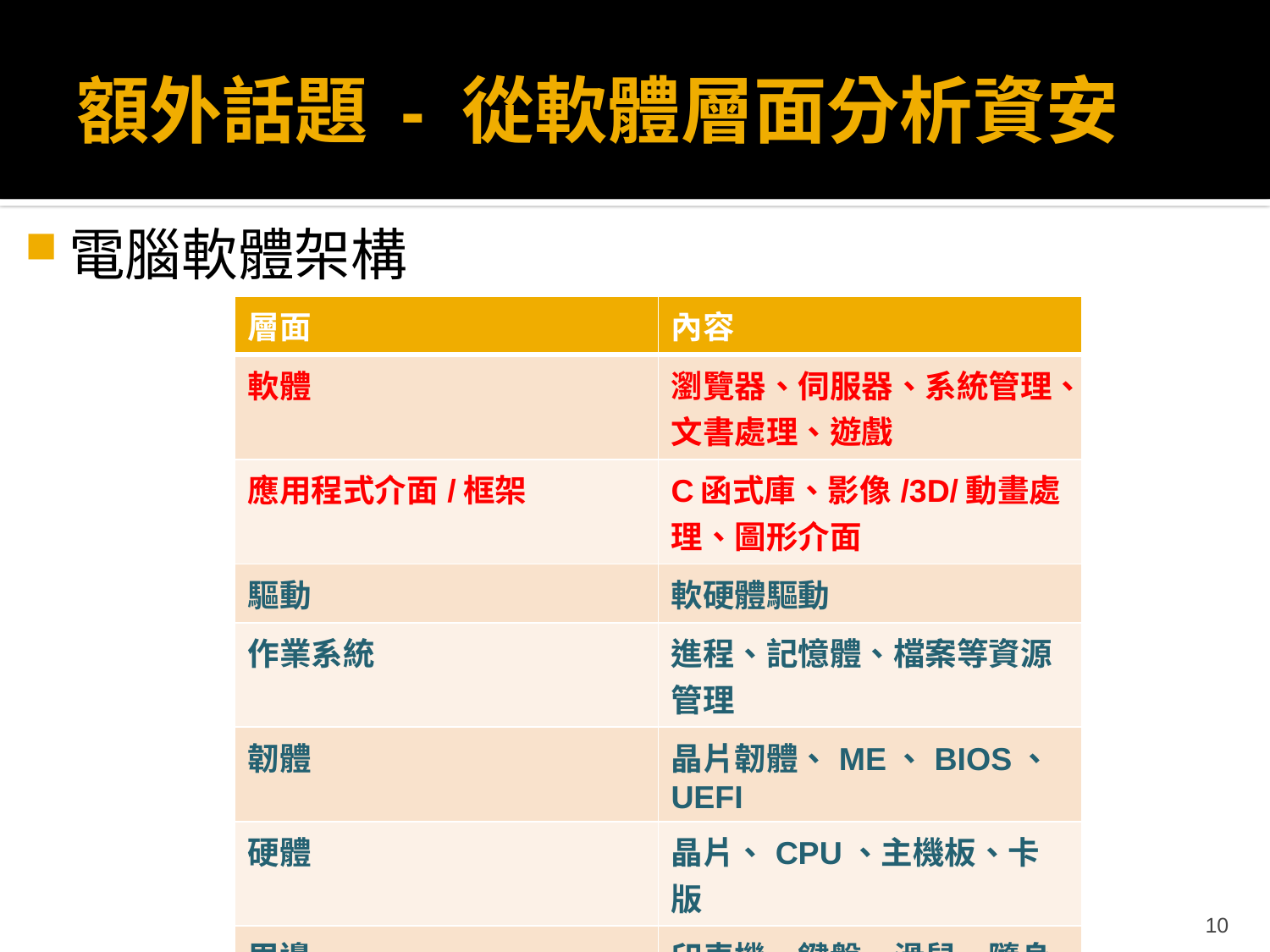

# 額外話題 - 從軟體層面分析資安
電腦軟體架構
| 層面 | 內容 |
| --- | --- |
| 軟體 | 瀏覽器、伺服器、系統管理、文書處理、遊戲 |
| 應用程式介面/框架 | C函式庫、影像/3D/動畫處理、圖形介面 |
| 驅動 | 軟硬體驅動 |
| 作業系統 | 進程、記憶體、檔案等資源管理 |
| 韌體 | 晶片韌體、ME、BIOS、UEFI |
| 硬體 | 晶片、CPU、主機板、卡版 |
| 周邊 | 印表機、鍵盤、滑鼠、隨身碟等輸出入裝置 |
10